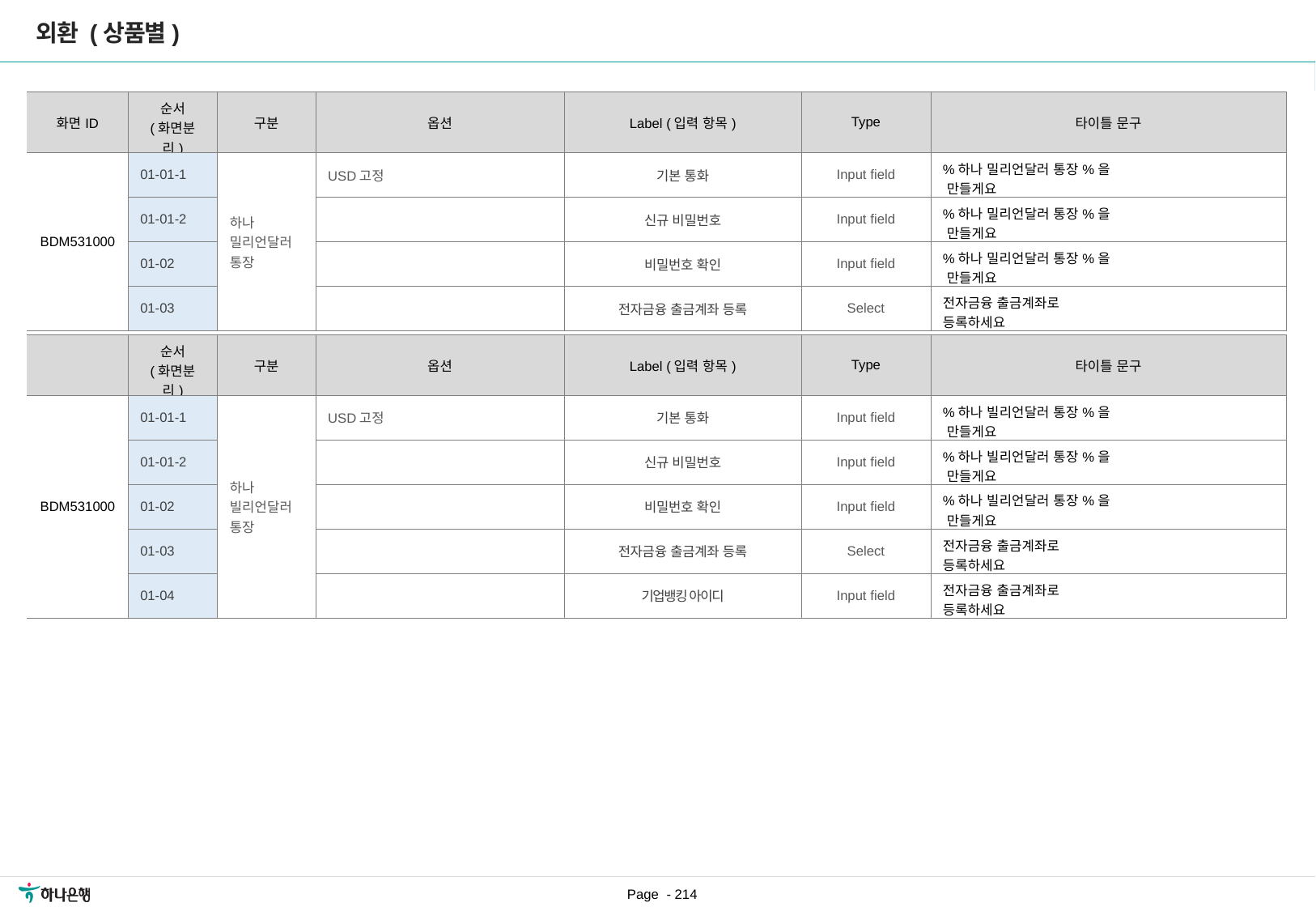

외환 (상품별)
[수정요약] 2023.06.30
[BDM531000 01-03]
전자금융 출금계좌 등록 항목 추가
| 화면ID | 순서 (화면분리) | 구분 | 옵션 | Label (입력 항목) | Type | 타이틀 문구 |
| --- | --- | --- | --- | --- | --- | --- |
| BDM531000 | 01-01-1 | 하나 밀리언달러 통장 | USD고정 | 기본 통화 | Input field | %하나 밀리언달러 통장%을 만들게요 |
|  | 01-01-2 |  |  | 신규 비밀번호 | Input field | %하나 밀리언달러 통장%을 만들게요 |
|  | 01-02 |  |  | 비밀번호 확인 | Input field | %하나 밀리언달러 통장%을 만들게요 |
|  | 01-03 |  |  | 전자금융 출금계좌 등록 | Select | 전자금융 출금계좌로 등록하세요 |
|  | 순서 (화면분리) | 구분 | 옵션 | Label (입력 항목) | Type | 타이틀 문구 |
| --- | --- | --- | --- | --- | --- | --- |
| BDM531000 | 01-01-1 | 하나 빌리언달러 통장 | USD고정 | 기본 통화 | Input field | %하나 빌리언달러 통장%을 만들게요 |
|  | 01-01-2 |  |  | 신규 비밀번호 | Input field | %하나 빌리언달러 통장%을 만들게요 |
|  | 01-02 |  |  | 비밀번호 확인 | Input field | %하나 빌리언달러 통장%을 만들게요 |
|  | 01-03 |  |  | 전자금융 출금계좌 등록 | Select | 전자금융 출금계좌로 등록하세요 |
|  | 01-04 |  |  | 기업뱅킹 아이디 | Input field | 전자금융 출금계좌로 등록하세요 |